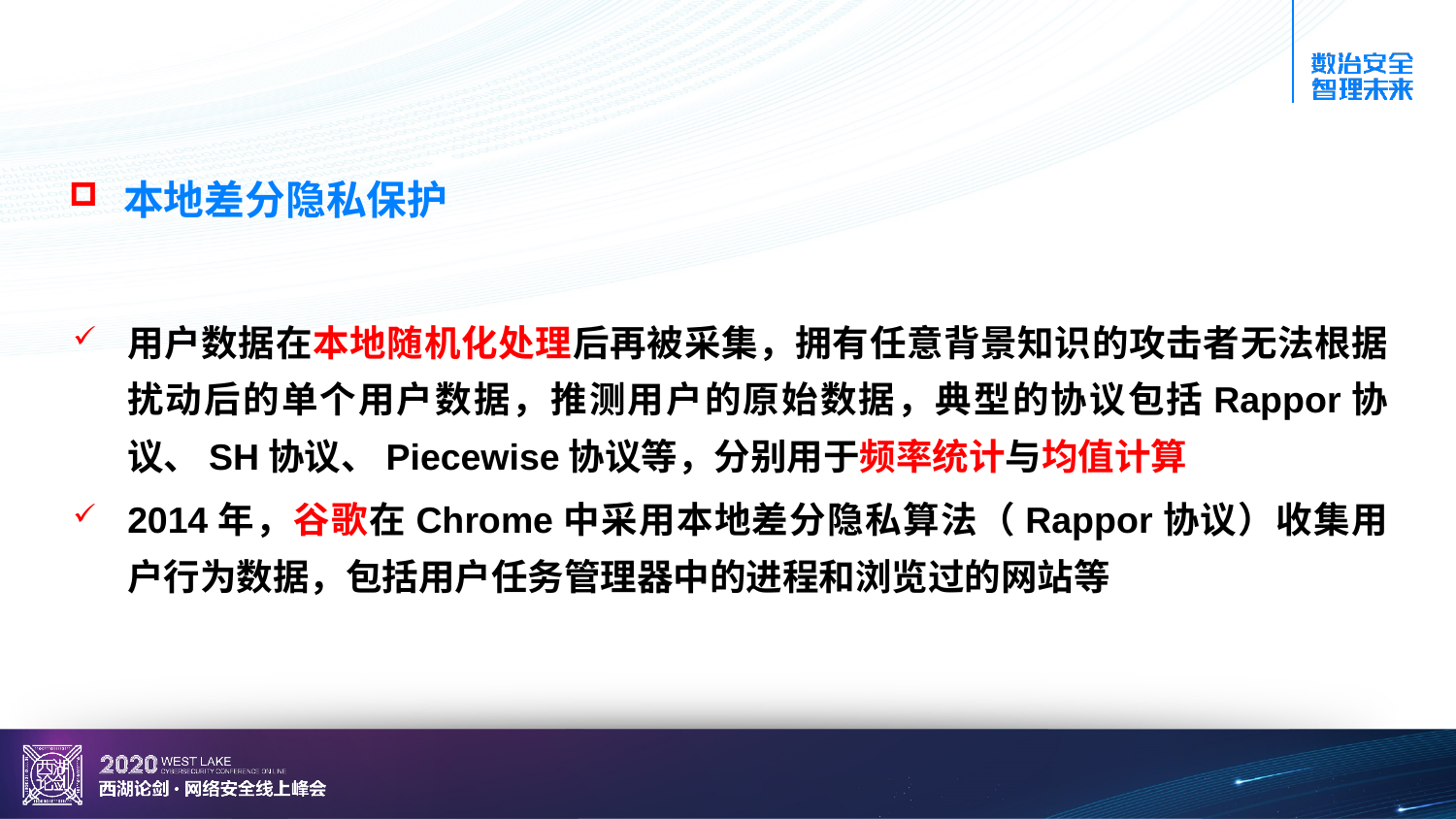

本地差分隐私保护
用户数据在本地随机化处理后再被采集，拥有任意背景知识的攻击者无法根据扰动后的单个用户数据，推测用户的原始数据，典型的协议包括Rappor协议、SH协议、Piecewise协议等，分别用于频率统计与均值计算
2014年，谷歌在Chrome中采用本地差分隐私算法（Rappor协议）收集用户行为数据，包括用户任务管理器中的进程和浏览过的网站等